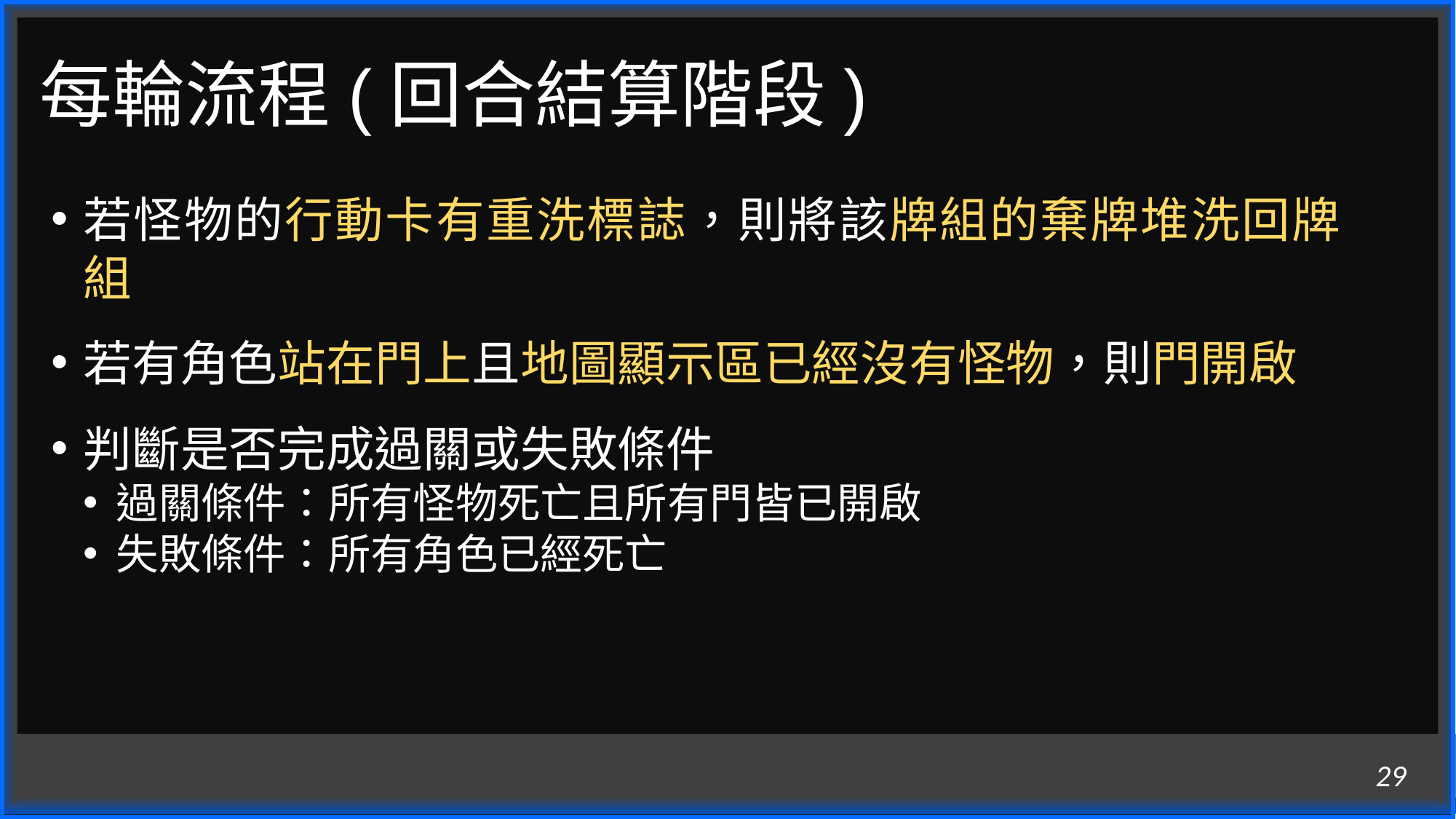

# 每輪流程(回合結算階段)
若怪物的行動卡有重洗標誌，則將該牌組的棄牌堆洗回牌組
若有角色站在門上且地圖顯示區已經沒有怪物，則門開啟
判斷是否完成過關或失敗條件
過關條件：所有怪物死亡且所有門皆已開啟
失敗條件：所有角色已經死亡